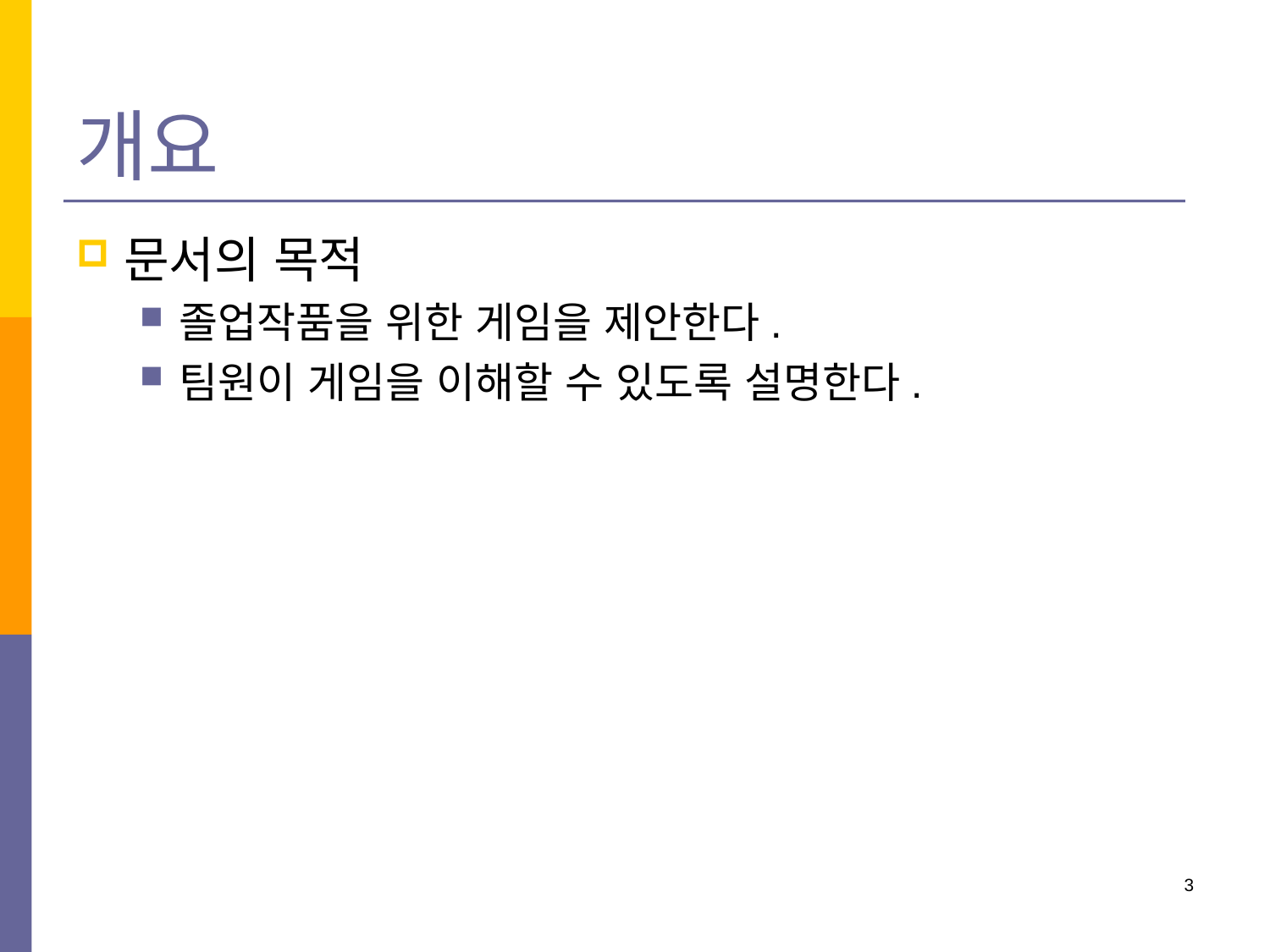

# 개요
문서의 목적
졸업작품을 위한 게임을 제안한다.
팀원이 게임을 이해할 수 있도록 설명한다.
3